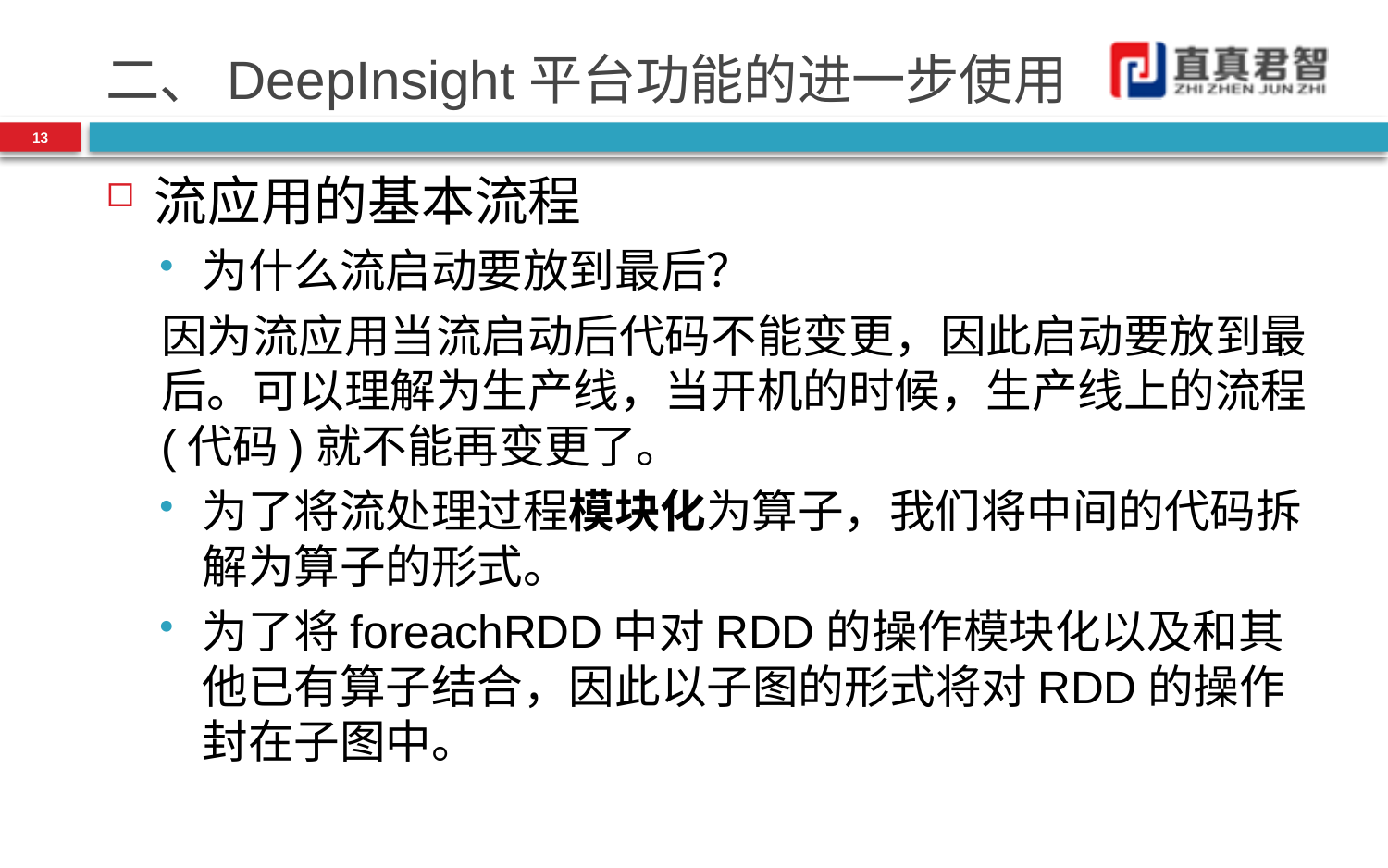

# 二、DeepInsight平台功能的进一步使用
13
流应用的基本流程
为什么流启动要放到最后？
	因为流应用当流启动后代码不能变更，因此启动要放到最后。可以理解为生产线，当开机的时候，生产线上的流程(代码)就不能再变更了。
为了将流处理过程模块化为算子，我们将中间的代码拆解为算子的形式。
为了将foreachRDD中对RDD的操作模块化以及和其他已有算子结合，因此以子图的形式将对RDD的操作封在子图中。